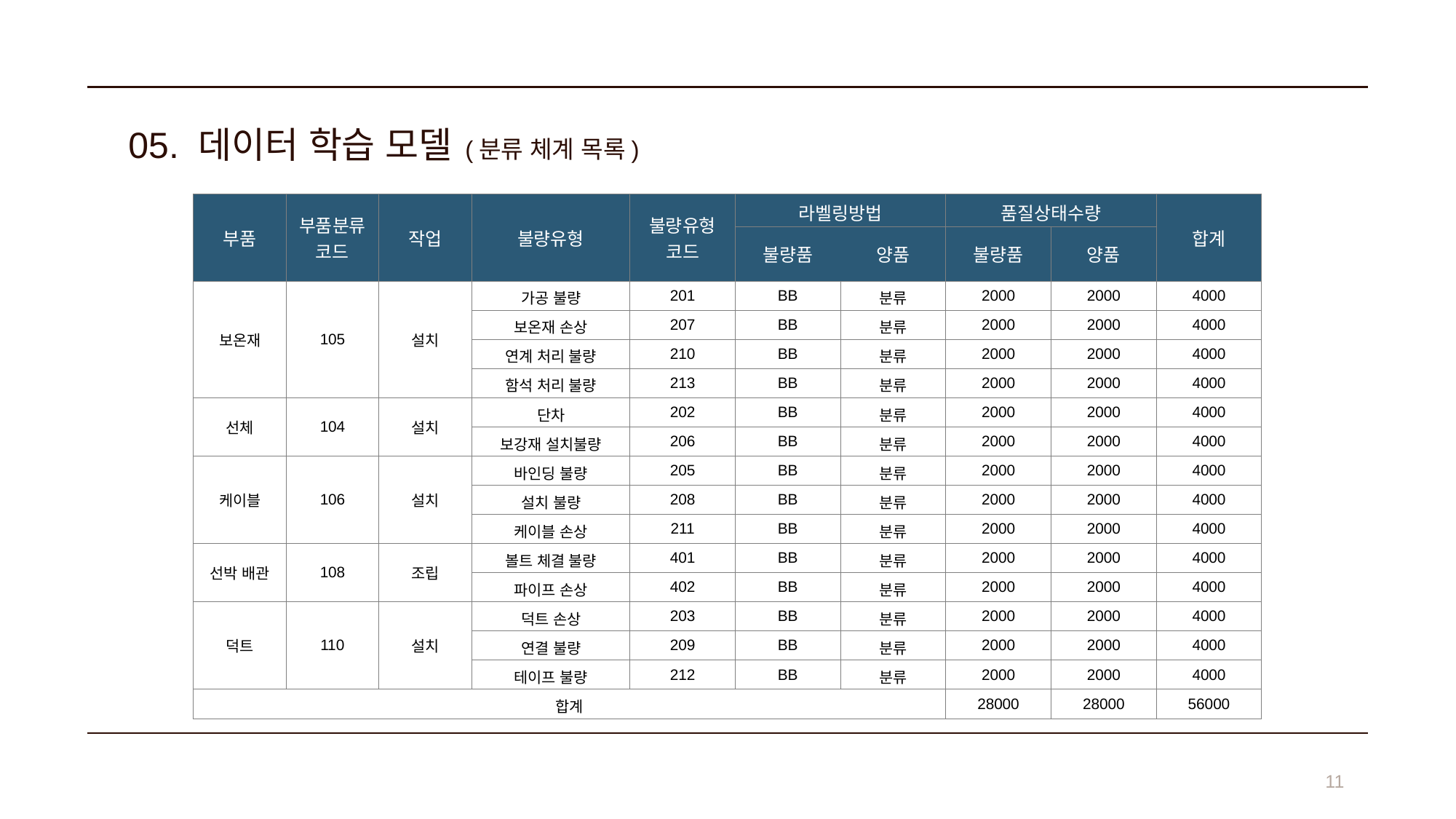

05. 데이터 학습 모델 (분류 체계 목록)
| 부품 | 부품분류 코드 | 작업 | 불량유형 | 불량유형 코드 | 라벨링방법 |  | 품질상태수량 |  | 합계 |
| --- | --- | --- | --- | --- | --- | --- | --- | --- | --- |
|  |  |  |  |  | 불량품 | 양품 | 불량품 | 양품 |  |
| 보온재 | 105 | 설치 | 가공 불량 | 201 | BB | 분류 | 2000 | 2000 | 4000 |
|  |  |  | 보온재 손상 | 207 | BB | 분류 | 2000 | 2000 | 4000 |
|  |  |  | 연계 처리 불량 | 210 | BB | 분류 | 2000 | 2000 | 4000 |
|  |  |  | 함석 처리 불량 | 213 | BB | 분류 | 2000 | 2000 | 4000 |
| 선체 | 104 | 설치 | 단차 | 202 | BB | 분류 | 2000 | 2000 | 4000 |
|  |  |  | 보강재 설치불량 | 206 | BB | 분류 | 2000 | 2000 | 4000 |
| 케이블 | 106 | 설치 | 바인딩 불량 | 205 | BB | 분류 | 2000 | 2000 | 4000 |
|  |  |  | 설치 불량 | 208 | BB | 분류 | 2000 | 2000 | 4000 |
|  |  |  | 케이블 손상 | 211 | BB | 분류 | 2000 | 2000 | 4000 |
| 선박 배관 | 108 | 조립 | 볼트 체결 불량 | 401 | BB | 분류 | 2000 | 2000 | 4000 |
|  |  |  | 파이프 손상 | 402 | BB | 분류 | 2000 | 2000 | 4000 |
| 덕트 | 110 | 설치 | 덕트 손상 | 203 | BB | 분류 | 2000 | 2000 | 4000 |
|  |  |  | 연결 불량 | 209 | BB | 분류 | 2000 | 2000 | 4000 |
|  |  |  | 테이프 불량 | 212 | BB | 분류 | 2000 | 2000 | 4000 |
| 합계 |  |  |  |  |  |  | 28000 | 28000 | 56000 |
11